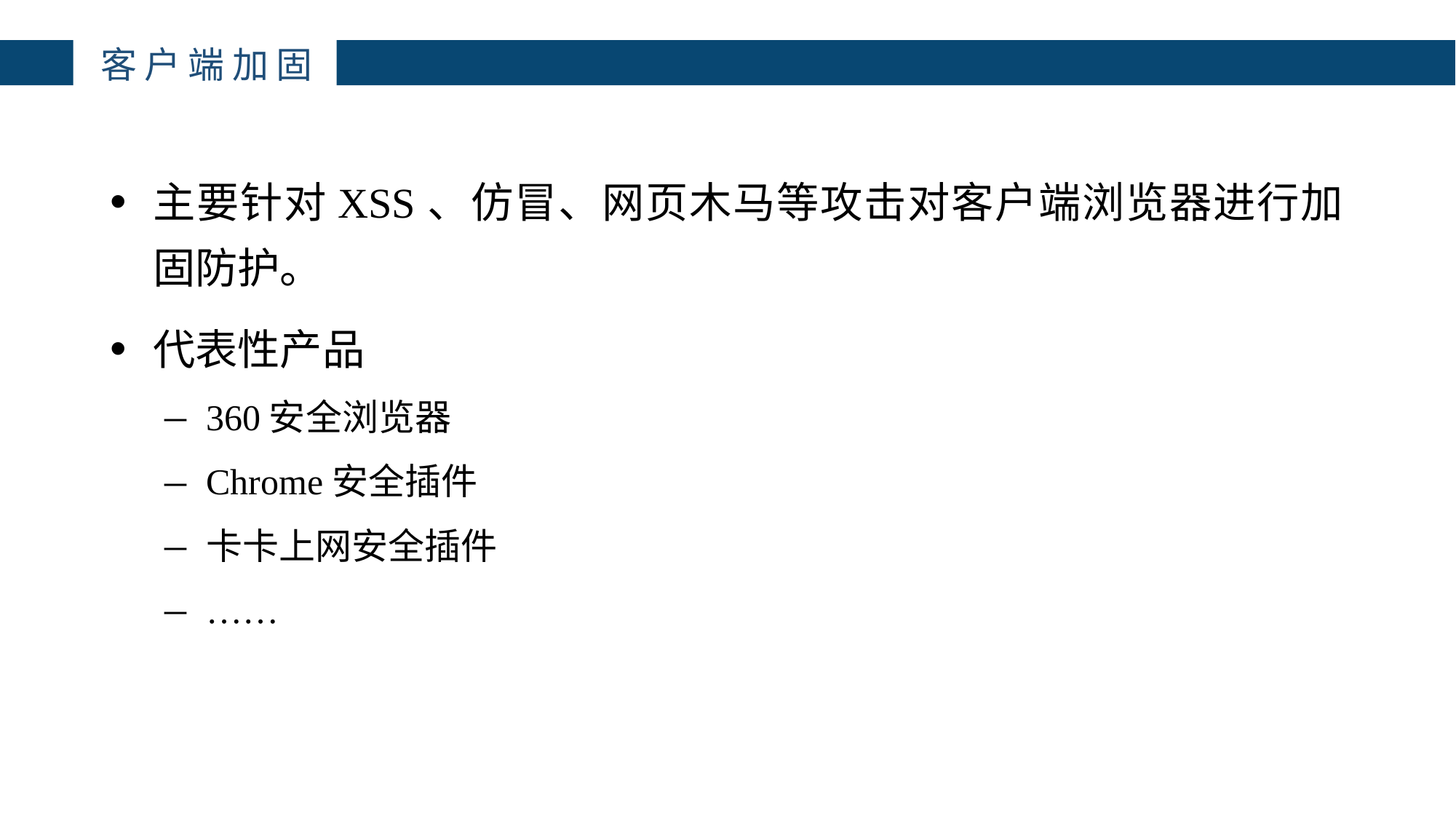

# 客户端加固

主要针对XSS、仿冒、网页木马等攻击对客户端浏览器进行加固防护。
代表性产品
360安全浏览器
Chrome安全插件
卡卡上网安全插件
……